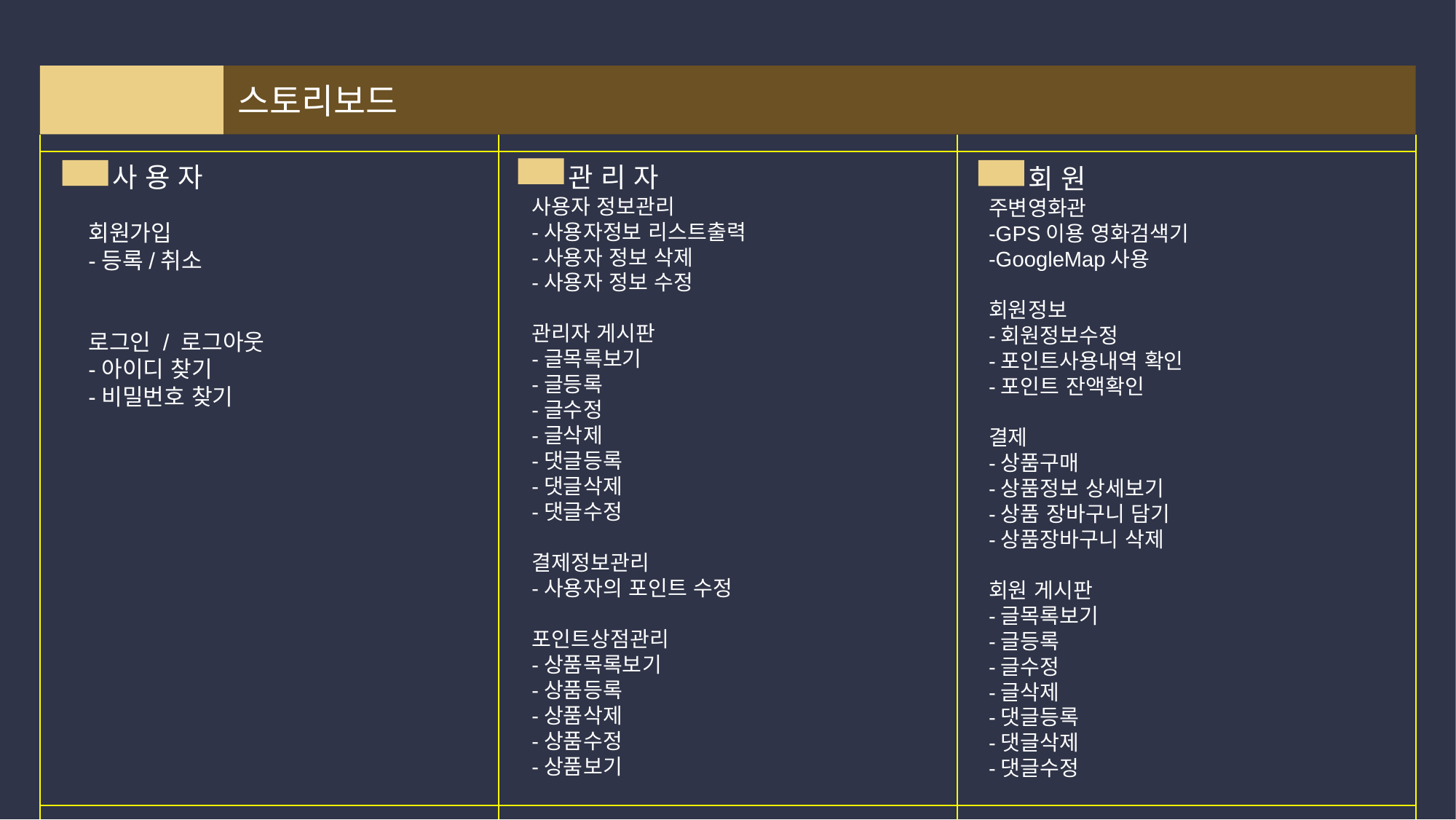

스토리보드
관 리 자
사 용 자
회 원

사용자 정보관리
-사용자정보 리스트출력
-사용자 정보 삭제
-사용자 정보 수정

관리자 게시판
-글목록보기
-글등록
-글수정
-글삭제
-댓글등록
-댓글삭제
-댓글수정

결제정보관리
-사용자의 포인트 수정

포인트상점관리
-상품목록보기
-상품등록
-상품삭제
-상품수정
-상품보기
주변영화관
-GPS이용 영화검색기
-GoogleMap사용

회원정보
-회원정보수정
-포인트사용내역 확인
-포인트 잔액확인

결제
-상품구매
-상품정보 상세보기
-상품 장바구니 담기
-상품장바구니 삭제

회원 게시판
-글목록보기
-글등록
-글수정
-글삭제
-댓글등록
-댓글삭제
-댓글수정
회원가입
-등록/취소

로그인 / 로그아웃
-아이디 찾기
-비밀번호 찾기